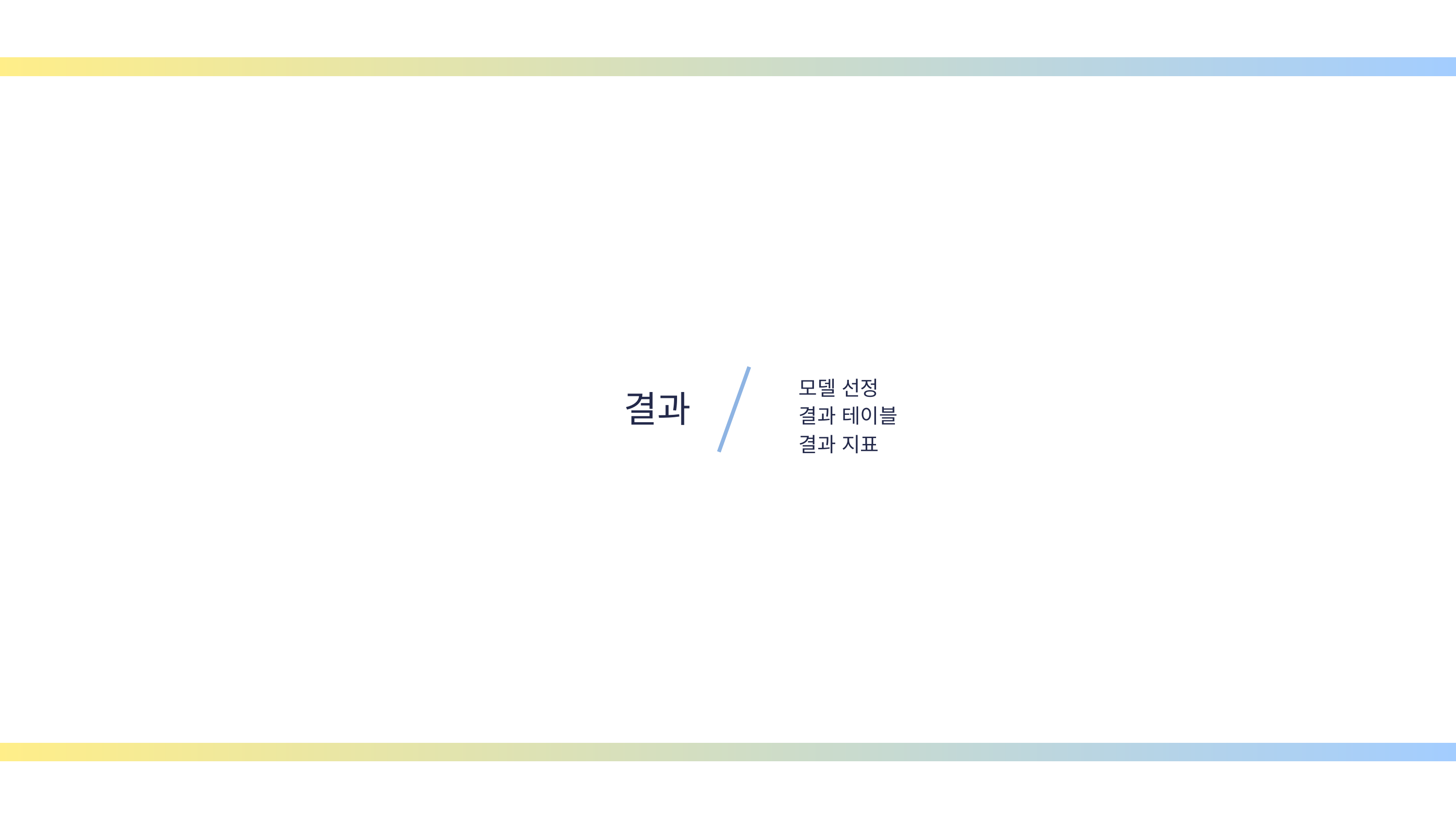

모델 선정
결과 테이블
결과 지표
결과